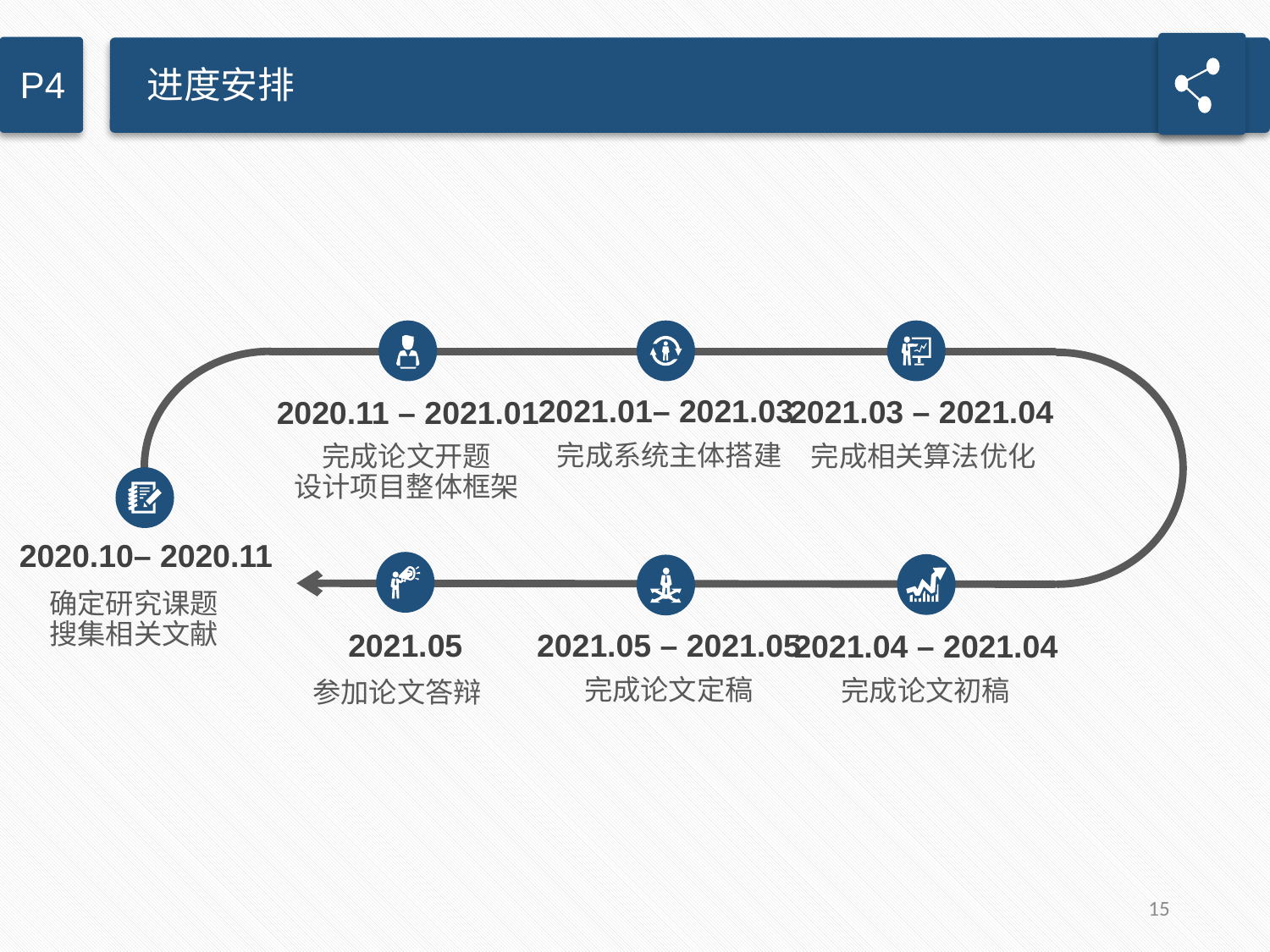

进度安排
P4

2021.01– 2021.03
完成系统主体搭建
2021.03 – 2021.04
完成相关算法优化
2020.11 – 2021.01
完成论文开题
设计项目整体框架

2020.10– 2020.11
确定研究课题
搜集相关文献

2021.05 – 2021.05
完成论文定稿
2021.05
参加论文答辩
2021.04 – 2021.04
完成论文初稿
15